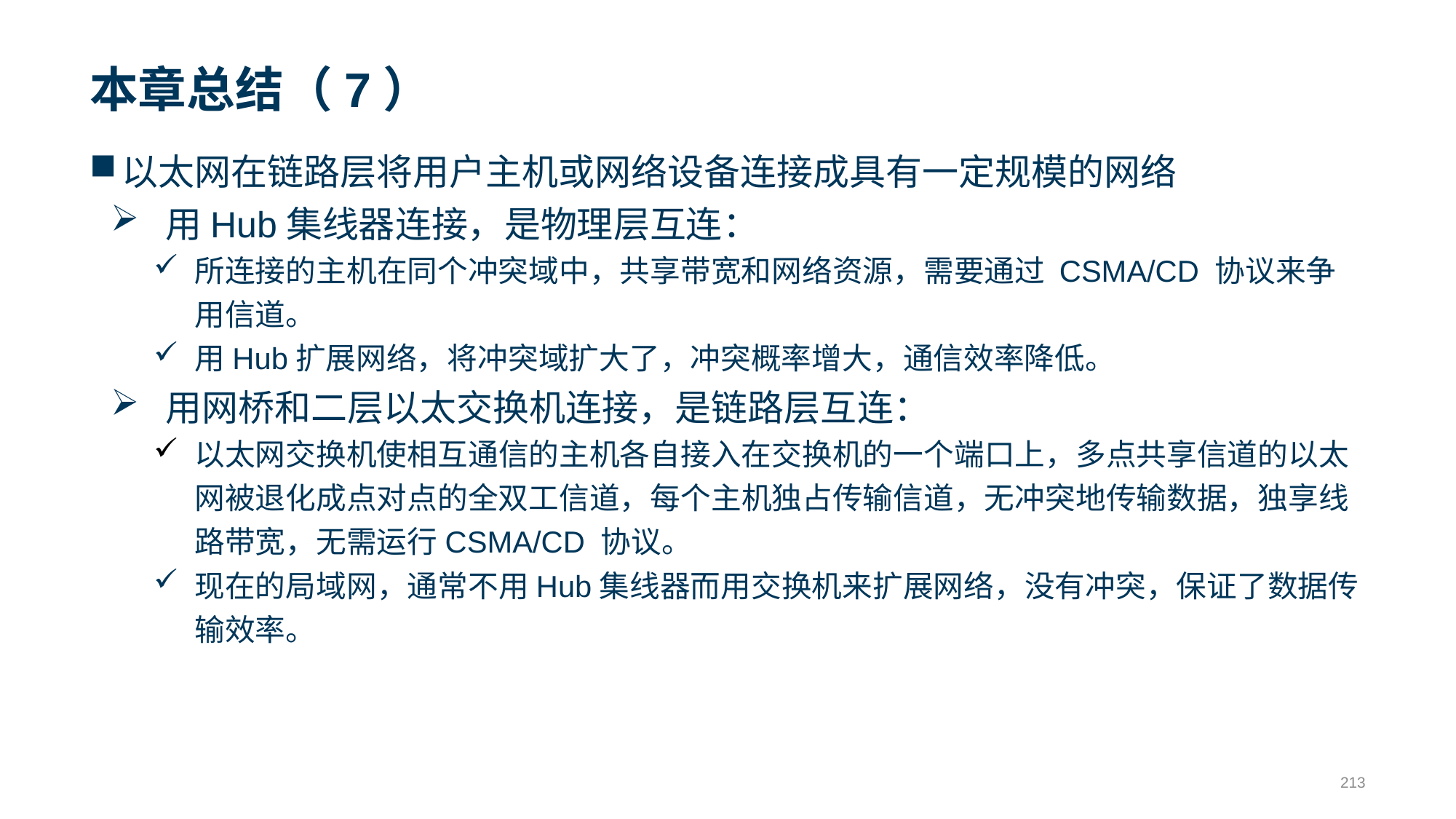

# 本章总结（7）
以太网在链路层将用户主机或网络设备连接成具有一定规模的网络
用Hub集线器连接，是物理层互连：
所连接的主机在同个冲突域中，共享带宽和网络资源，需要通过 CSMA/CD 协议来争用信道。
用Hub扩展网络，将冲突域扩大了，冲突概率增大，通信效率降低。
用网桥和二层以太交换机连接，是链路层互连：
以太网交换机使相互通信的主机各自接入在交换机的一个端口上，多点共享信道的以太网被退化成点对点的全双工信道，每个主机独占传输信道，无冲突地传输数据，独享线路带宽，无需运行CSMA/CD 协议。
现在的局域网，通常不用Hub集线器而用交换机来扩展网络，没有冲突，保证了数据传输效率。

213